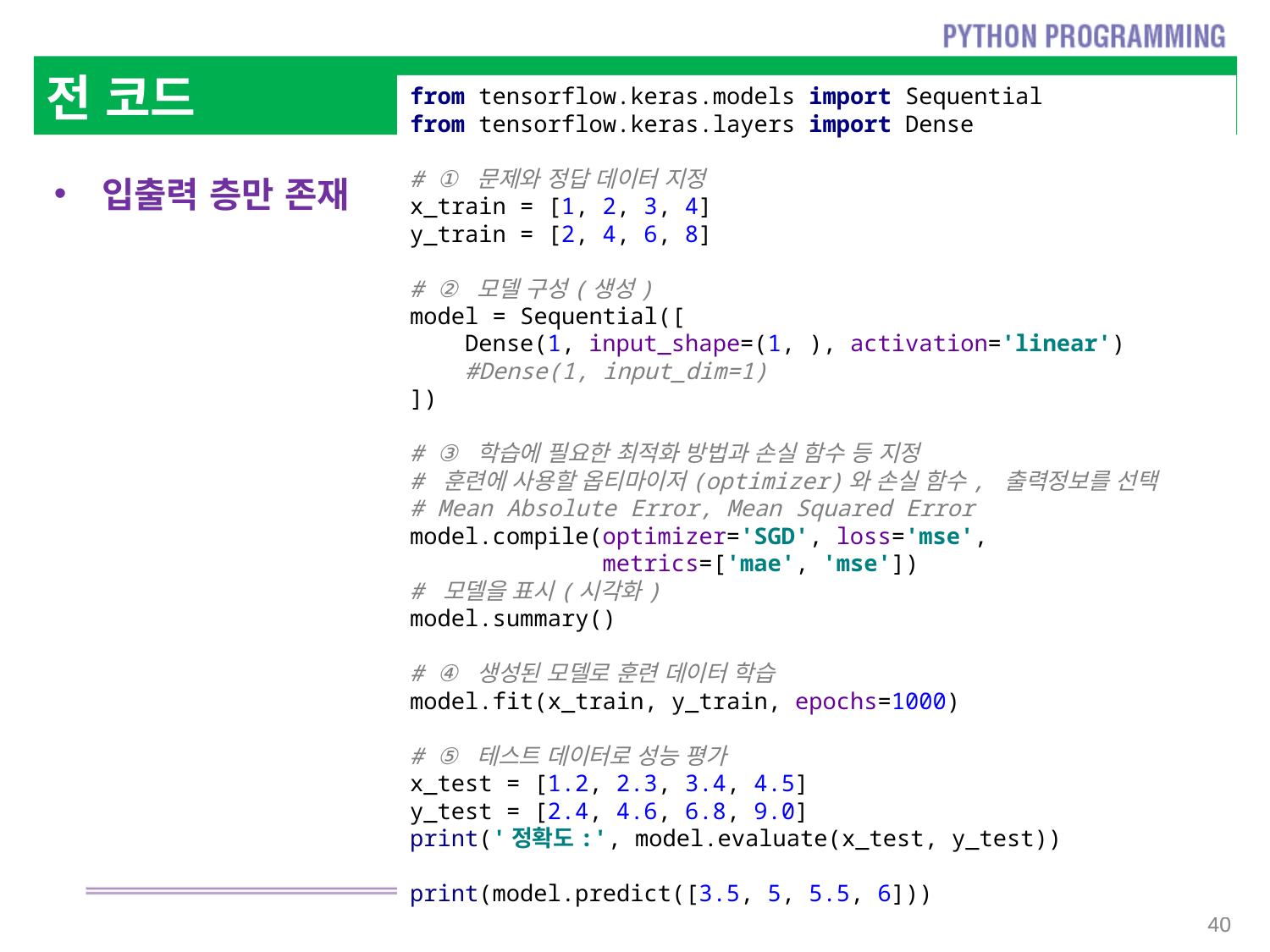

from tensorflow.keras.models import Sequential
from tensorflow.keras.layers import Dense
# ① 문제와 정답 데이터 지정
x_train = [1, 2, 3, 4]
y_train = [2, 4, 6, 8]
# ② 모델 구성(생성)
model = Sequential([
    Dense(1, input_shape=(1, ), activation='linear')
    #Dense(1, input_dim=1)
])
# ③ 학습에 필요한 최적화 방법과 손실 함수 등 지정
# 훈련에 사용할 옵티마이저(optimizer)와 손실 함수, 출력정보를 선택
# Mean Absolute Error, Mean Squared Error
model.compile(optimizer='SGD', loss='mse',
              metrics=['mae', 'mse'])
# 모델을 표시(시각화)
model.summary()
# ④ 생성된 모델로 훈련 데이터 학습
model.fit(x_train, y_train, epochs=1000)
# ⑤ 테스트 데이터로 성능 평가
x_test = [1.2, 2.3, 3.4, 4.5]
y_test = [2.4, 4.6, 6.8, 9.0]
print('정확도:', model.evaluate(x_test, y_test))
print(model.predict([3.5, 5, 5.5, 6]))
# 전 코드
입출력 층만 존재
40